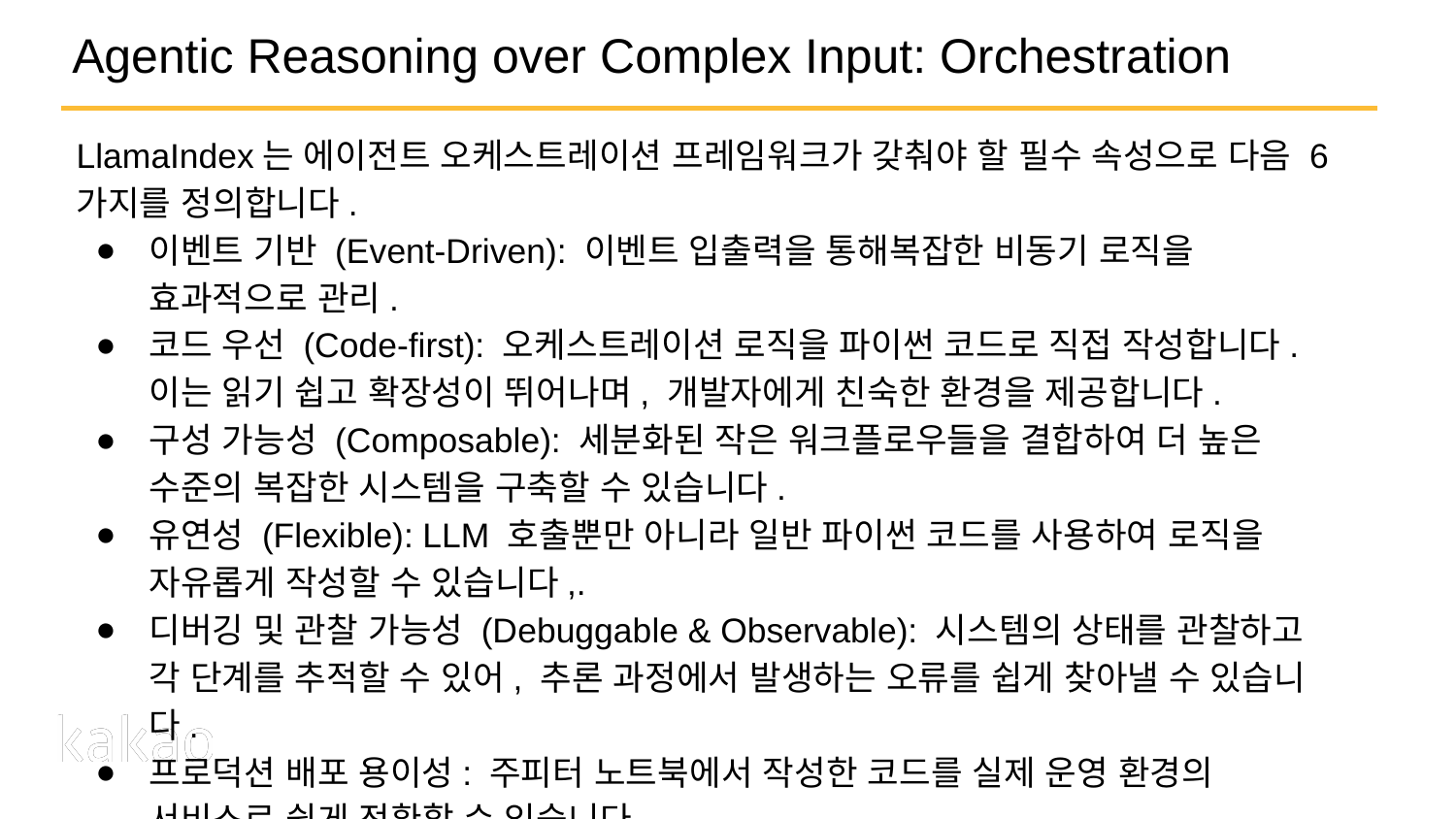

# Agentic Reasoning over Complex Input: Orchestration
LlamaIndex는 에이전트 오케스트레이션 프레임워크가 갖춰야 할 필수 속성으로 다음 6가지를 정의합니다.
이벤트 기반 (Event-Driven): 이벤트 입출력을 통해복잡한 비동기 로직을 효과적으로 관리.
코드 우선 (Code-first): 오케스트레이션 로직을 파이썬 코드로 직접 작성합니다. 이는 읽기 쉽고 확장성이 뛰어나며, 개발자에게 친숙한 환경을 제공합니다.
구성 가능성 (Composable): 세분화된 작은 워크플로우들을 결합하여 더 높은 수준의 복잡한 시스템을 구축할 수 있습니다.
유연성 (Flexible): LLM 호출뿐만 아니라 일반 파이썬 코드를 사용하여 로직을 자유롭게 작성할 수 있습니다,.
디버깅 및 관찰 가능성 (Debuggable & Observable): 시스템의 상태를 관찰하고 각 단계를 추적할 수 있어, 추론 과정에서 발생하는 오류를 쉽게 찾아낼 수 있습니다.
프로덕션 배포 용이성: 주피터 노트북에서 작성한 코드를 실제 운영 환경의 서비스로 쉽게 전환할 수 있습니다.